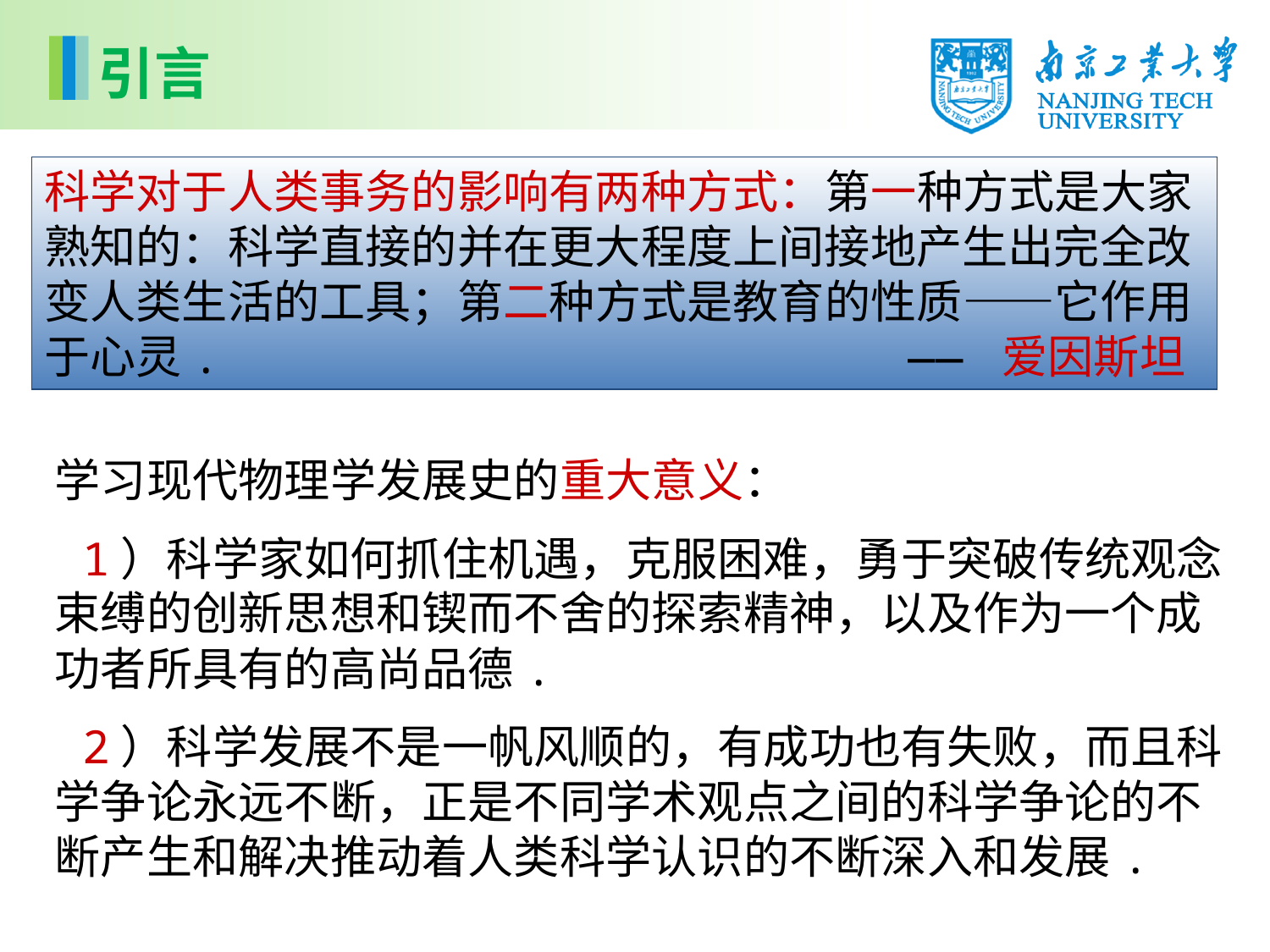

引言
科学对于人类事务的影响有两种方式：第一种方式是大家熟知的：科学直接的并在更大程度上间接地产生出完全改变人类生活的工具；第二种方式是教育的性质——它作用于心灵.                         —— 爱因斯坦
学习现代物理学发展史的重大意义：
 1）科学家如何抓住机遇，克服困难，勇于突破传统观念束缚的创新思想和锲而不舍的探索精神，以及作为一个成功者所具有的高尚品德.
 2）科学发展不是一帆风顺的，有成功也有失败，而且科学争论永远不断，正是不同学术观点之间的科学争论的不断产生和解决推动着人类科学认识的不断深入和发展.